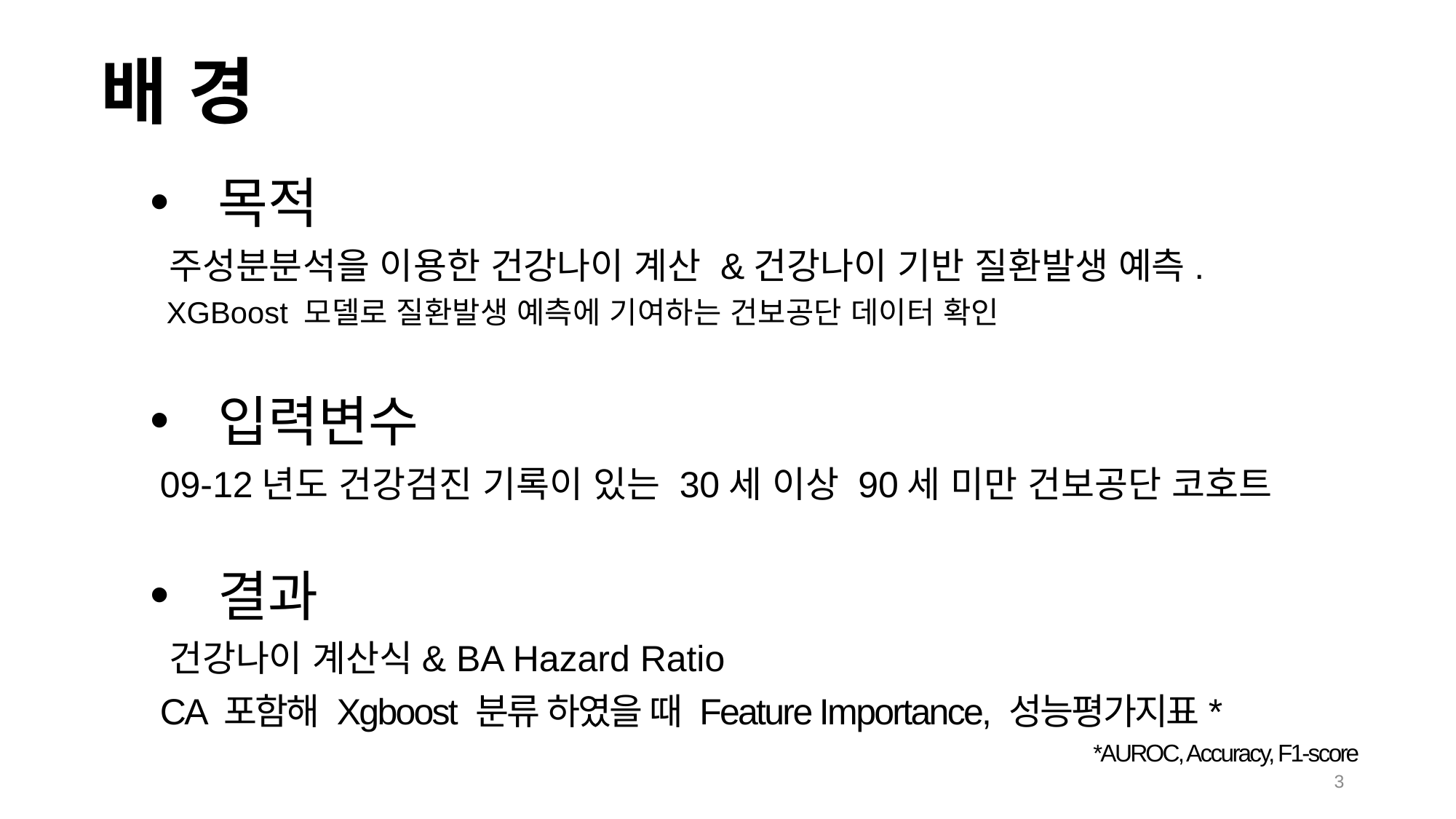

배 경
목적
 주성분분석을 이용한 건강나이 계산 &건강나이 기반 질환발생 예측.
  XGBoost 모델로 질환발생 예측에 기여하는 건보공단 데이터 확인

입력변수
 09-12년도 건강검진 기록이 있는 30세 이상 90세 미만 건보공단 코호트

결과
 건강나이 계산식& BA Hazard Ratio
 CA 포함해 Xgboost 분류 하였을 때 Feature Importance, 성능평가지표*
*AUROC, Accuracy, F1-score
3